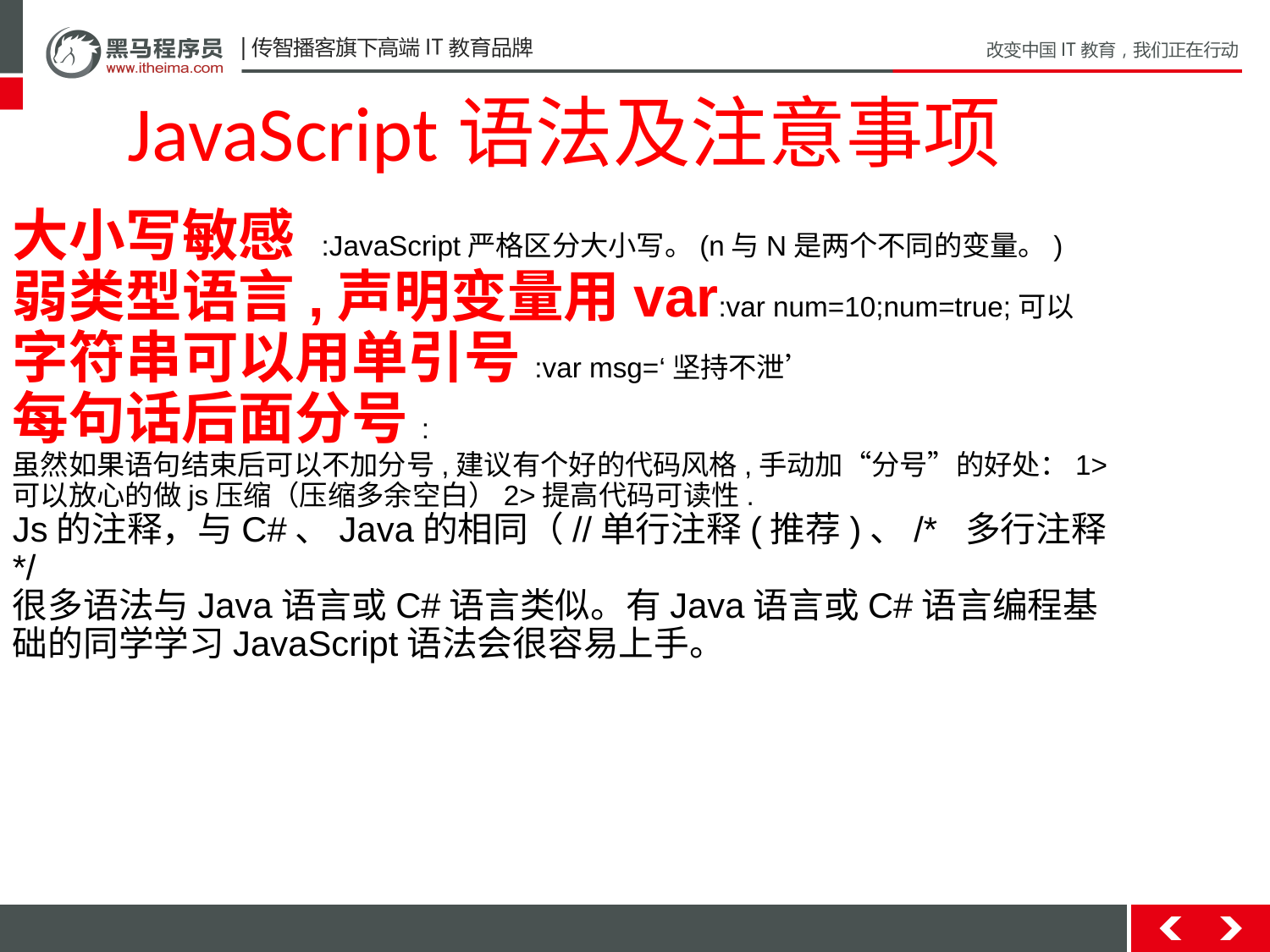

JavaScript语法及注意事项
大小写敏感 :JavaScript严格区分大小写。(n与N是两个不同的变量。)
弱类型语言,声明变量用var:var num=10;num=true;可以
字符串可以用单引号:var msg=‘坚持不泄’
每句话后面分号:
虽然如果语句结束后可以不加分号,建议有个好的代码风格,手动加“分号”的好处：1>可以放心的做js压缩（压缩多余空白）2>提高代码可读性.
Js的注释，与C#、Java的相同（//单行注释(推荐)、/*  多行注释 */
很多语法与Java语言或C#语言类似。有Java语言或C#语言编程基础的同学学习JavaScript语法会很容易上手。